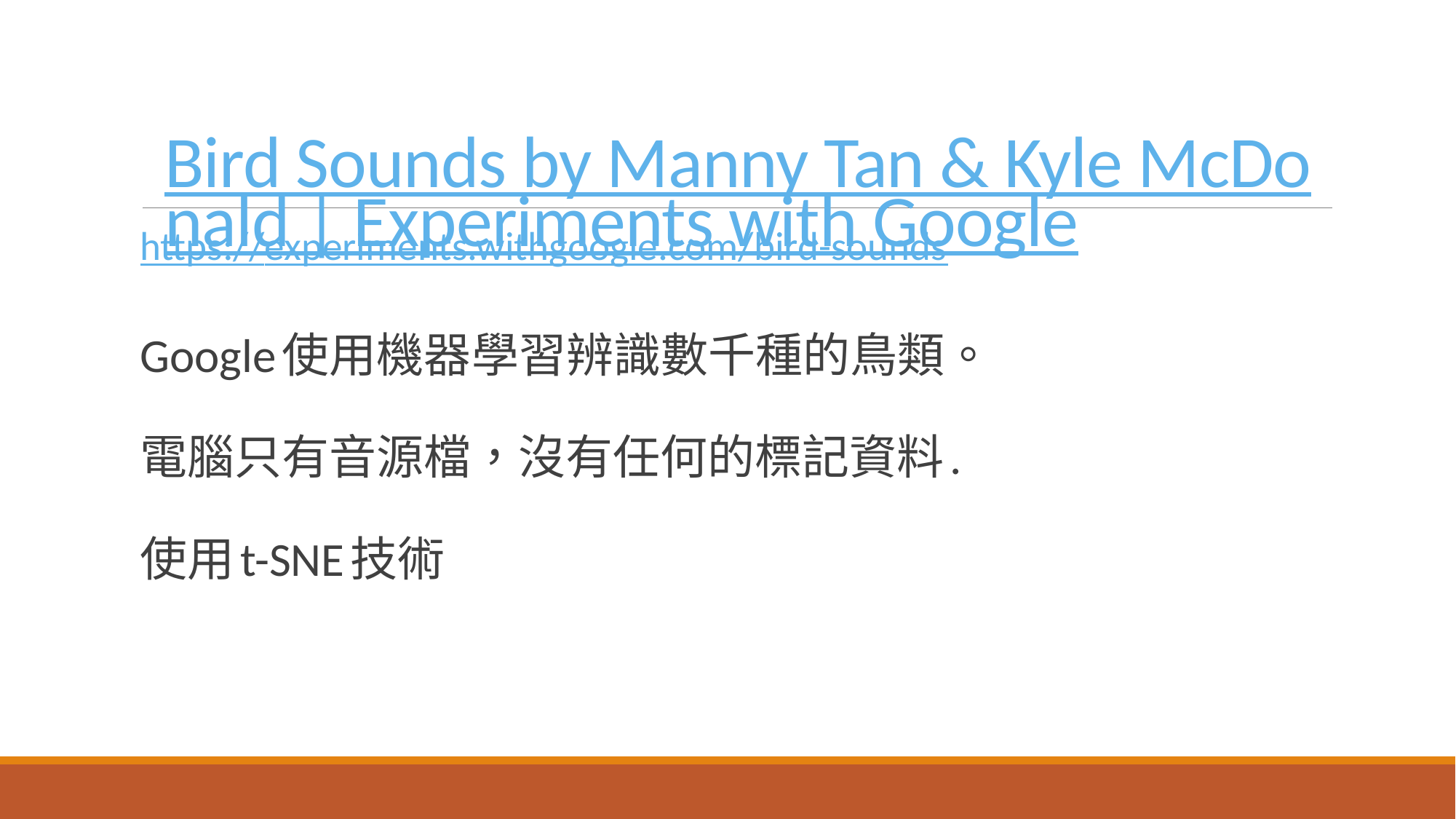

# Bird Sounds by Manny Tan & Kyle McDonald | Experiments with Google
https://experiments.withgoogle.com/bird-sounds
Google使用機器學習辨識數千種的鳥類。
電腦只有音源檔，沒有任何的標記資料.
使用t-SNE技術